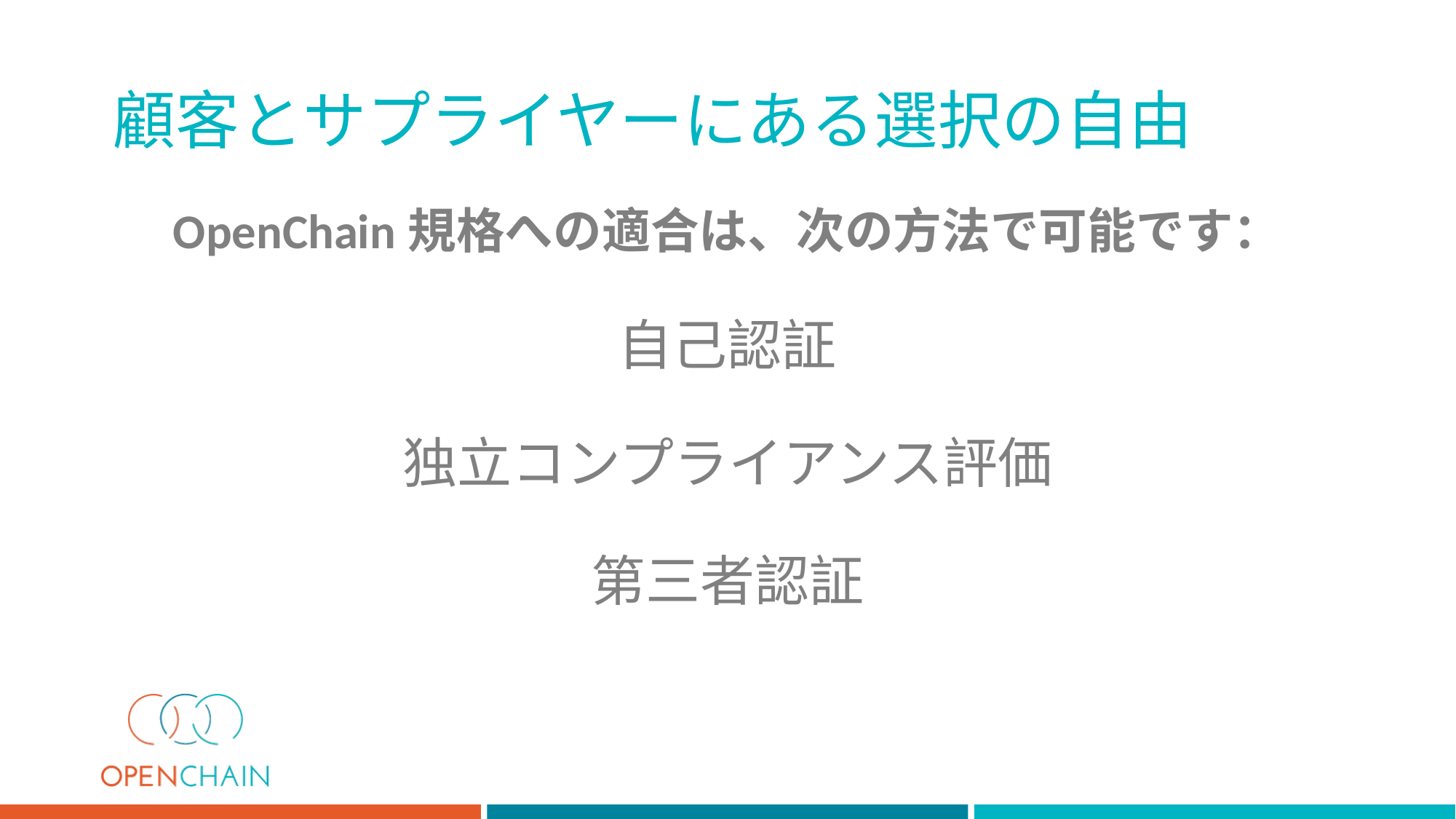

顧客とサプライヤーにある選択の自由
# OpenChain規格への適合は、次の方法で可能です： 自己認証 独立コンプライアンス評価 第三者認証